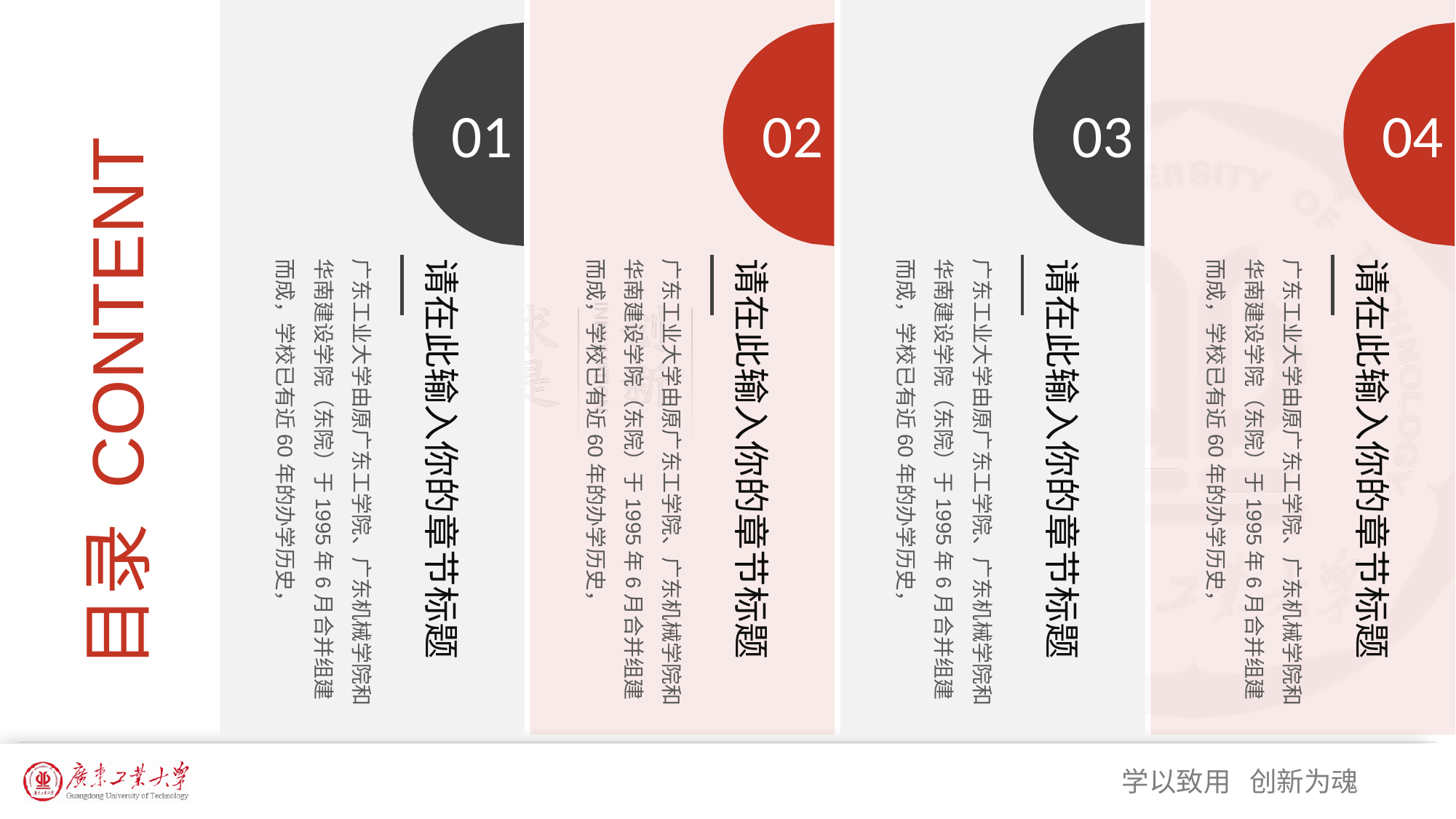

请在此输入你的章节标题
广东工业大学由原广东工学院、广东机械学院和华南建设学院（东院）于1995年6月合并组建而成，学校已有近60年的办学历史，
请在此输入你的章节标题
广东工业大学由原广东工学院、广东机械学院和华南建设学院（东院）于1995年6月合并组建而成，学校已有近60年的办学历史，
请在此输入你的章节标题
广东工业大学由原广东工学院、广东机械学院和华南建设学院（东院）于1995年6月合并组建而成，学校已有近60年的办学历史，
请在此输入你的章节标题
广东工业大学由原广东工学院、广东机械学院和华南建设学院（东院）于1995年6月合并组建而成，学校已有近60年的办学历史，